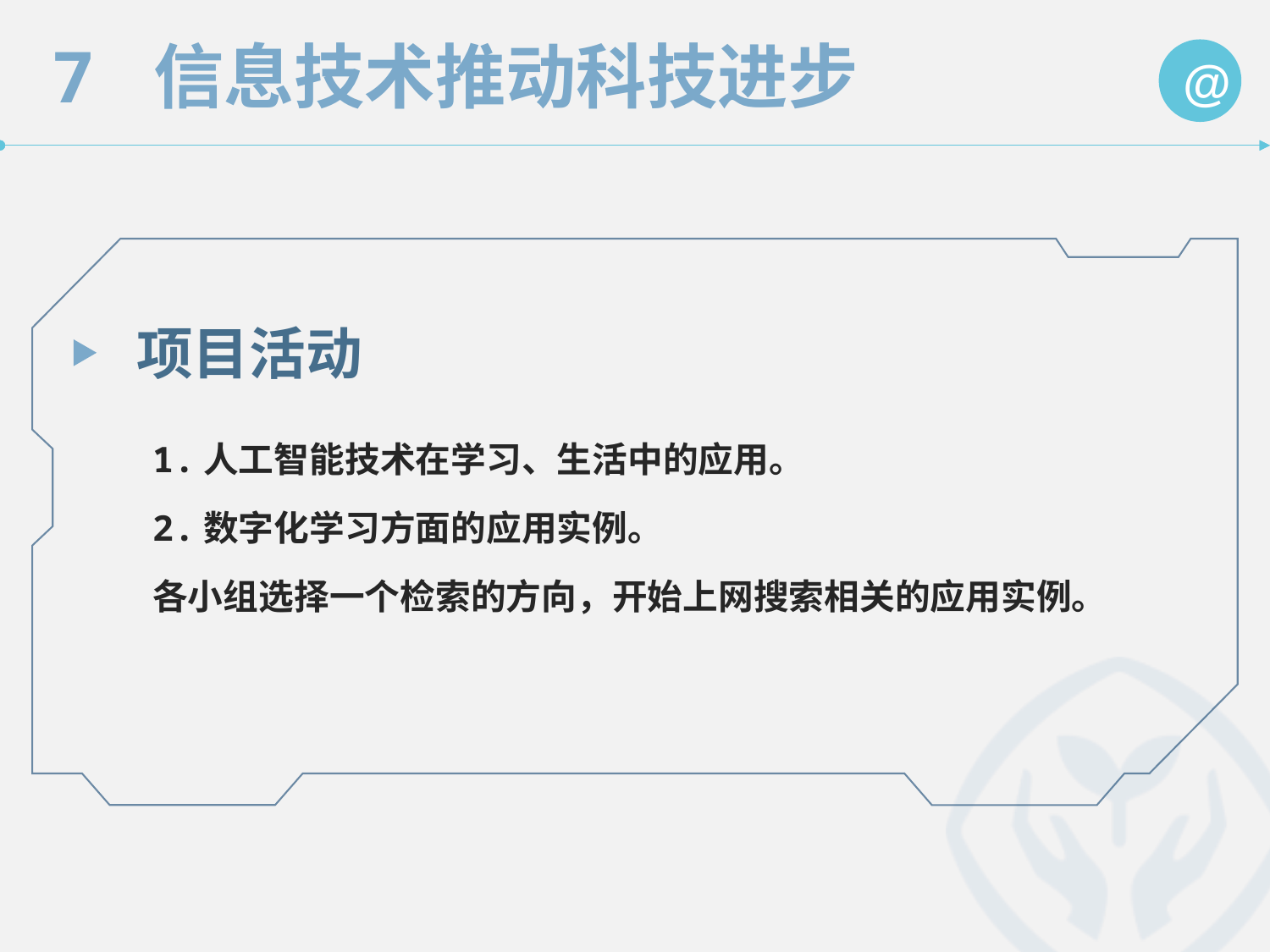

项目活动

1.人工智能技术在学习、生活中的应用。
2.数字化学习方面的应用实例。
各小组选择一个检索的方向，开始上网搜索相关的应用实例。